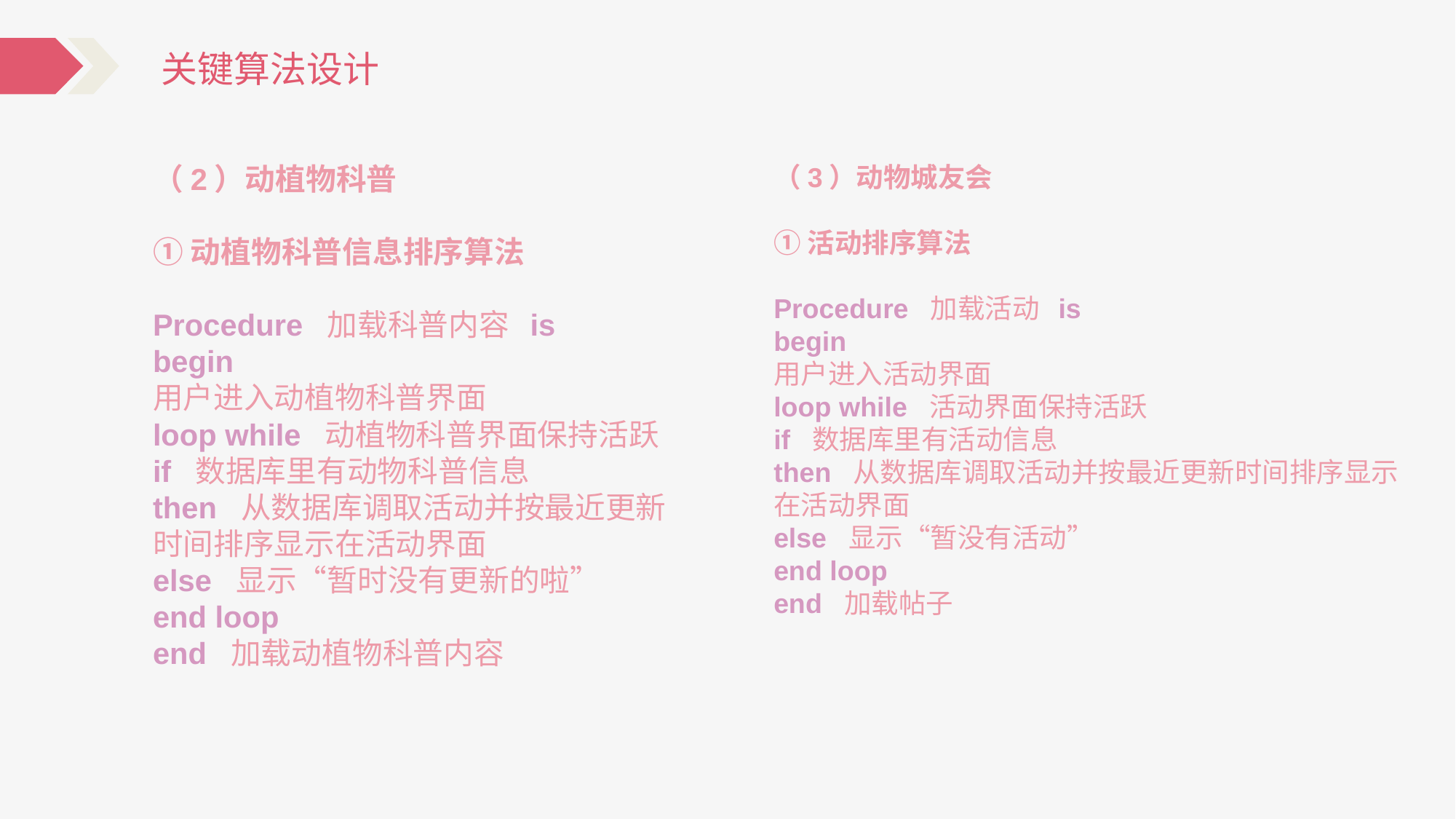

关键算法设计
（2）动植物科普

①动植物科普信息排序算法

Procedure  加载科普内容  is
begin
用户进入动植物科普界面
loop while  动植物科普界面保持活跃
if  数据库里有动物科普信息
then  从数据库调取活动并按最近更新
时间排序显示在活动界面
else  显示“暂时没有更新的啦”
end loop
end  加载动植物科普内容
（3）动物城友会

①活动排序算法

Procedure  加载活动  is
begin
用户进入活动界面
loop while  活动界面保持活跃
if  数据库里有活动信息
then  从数据库调取活动并按最近更新时间排序显示在活动界面
else  显示“暂没有活动”
end loop
end  加载帖子